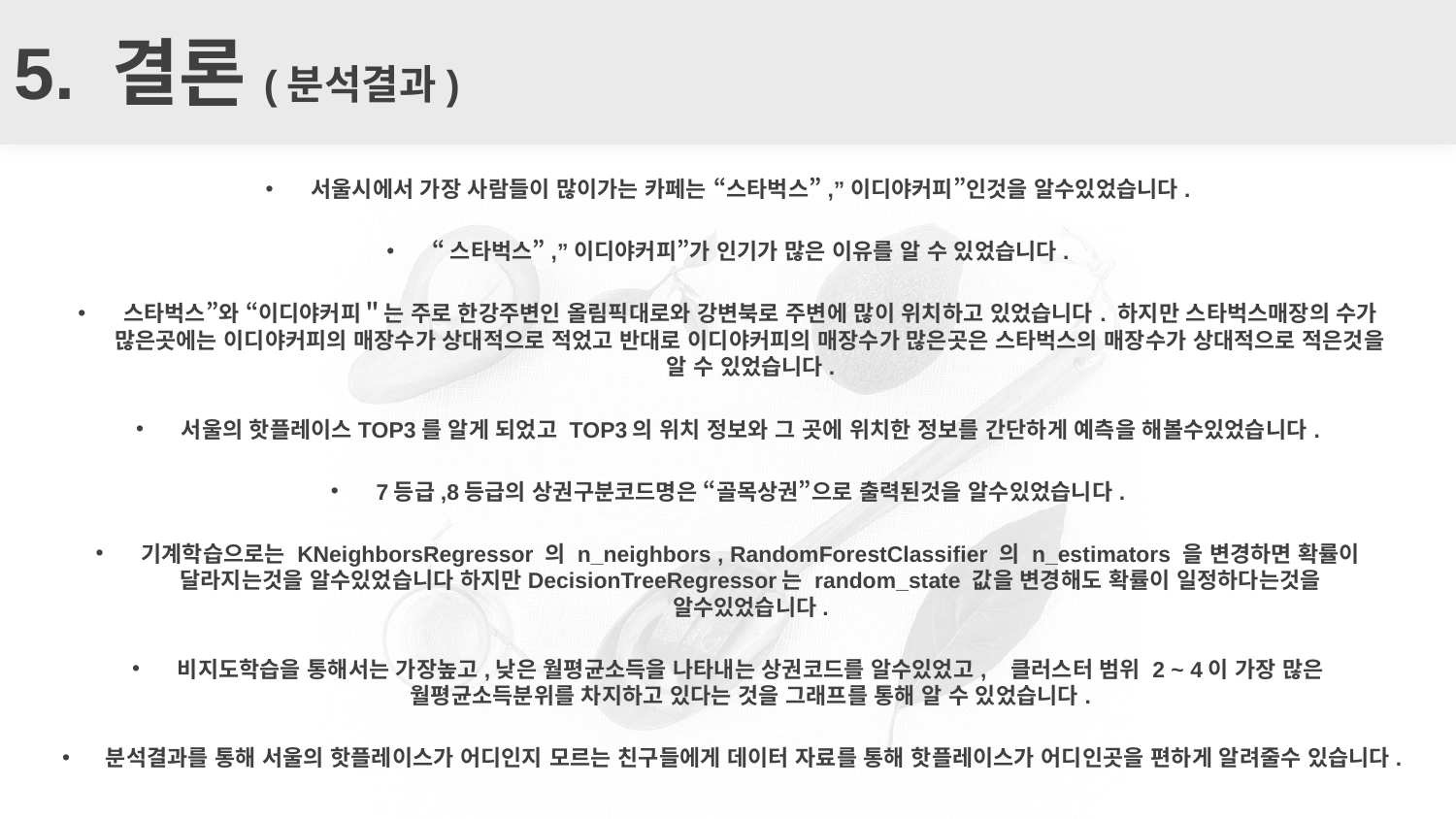

# 5. 결론(분석결과)
서울시에서 가장 사람들이 많이가는 카페는 “스타벅스”,”이디야커피”인것을 알수있었습니다.

“스타벅스”,”이디야커피”가 인기가 많은 이유를 알 수 있었습니다.

스타벅스”와 “이디야커피＂는 주로 한강주변인 올림픽대로와 강변북로 주변에 많이 위치하고 있었습니다. 하지만 스타벅스매장의 수가 많은곳에는 이디야커피의 매장수가 상대적으로 적었고 반대로 이디야커피의 매장수가 많은곳은 스타벅스의 매장수가 상대적으로 적은것을 알 수 있었습니다.

서울의 핫플레이스TOP3를 알게 되었고 TOP3의 위치 정보와 그 곳에 위치한 정보를 간단하게 예측을 해볼수있었습니다.

7등급,8등급의 상권구분코드명은 “골목상권”으로 출력된것을 알수있었습니다.

기계학습으로는 KNeighborsRegressor 의 n_neighbors , RandomForestClassifier 의 n_estimators 을 변경하면 확률이 달라지는것을 알수있었습니다 하지만DecisionTreeRegressor는 random_state 값을 변경해도 확률이 일정하다는것을 알수있었습니다.

비지도학습을 통해서는 가장높고,낮은 월평균소득을 나타내는 상권코드를 알수있었고,   클러스터 범위 2 ~ 4이 가장 많은 월평균소득분위를 차지하고 있다는 것을 그래프를 통해 알 수 있었습니다.

분석결과를 통해 서울의 핫플레이스가 어디인지 모르는 친구들에게 데이터 자료를 통해 핫플레이스가 어디인곳을 편하게 알려줄수 있습니다.